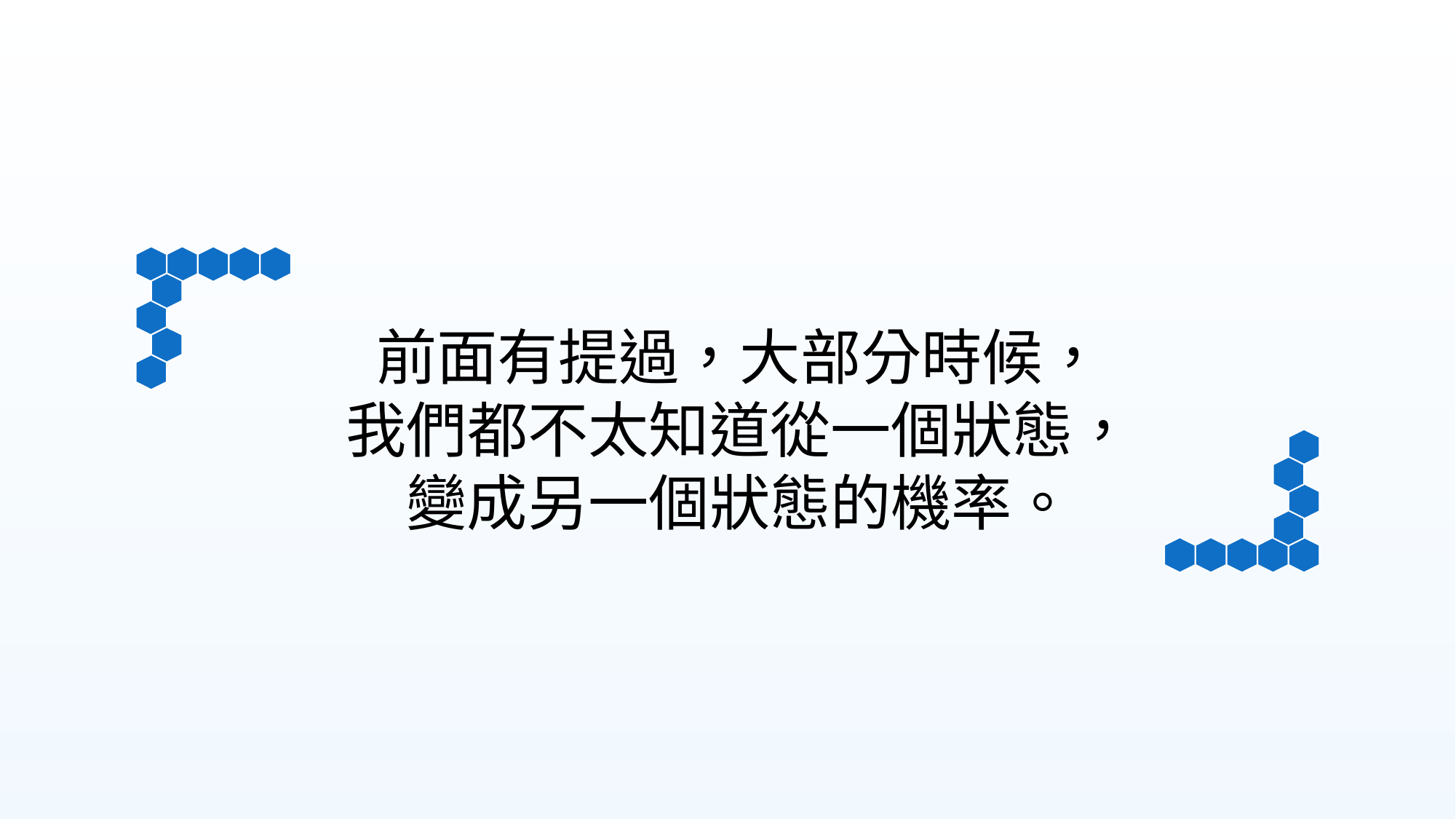

前面有提過，大部分時候，
我們都不太知道從一個狀態，
變成另一個狀態的機率。